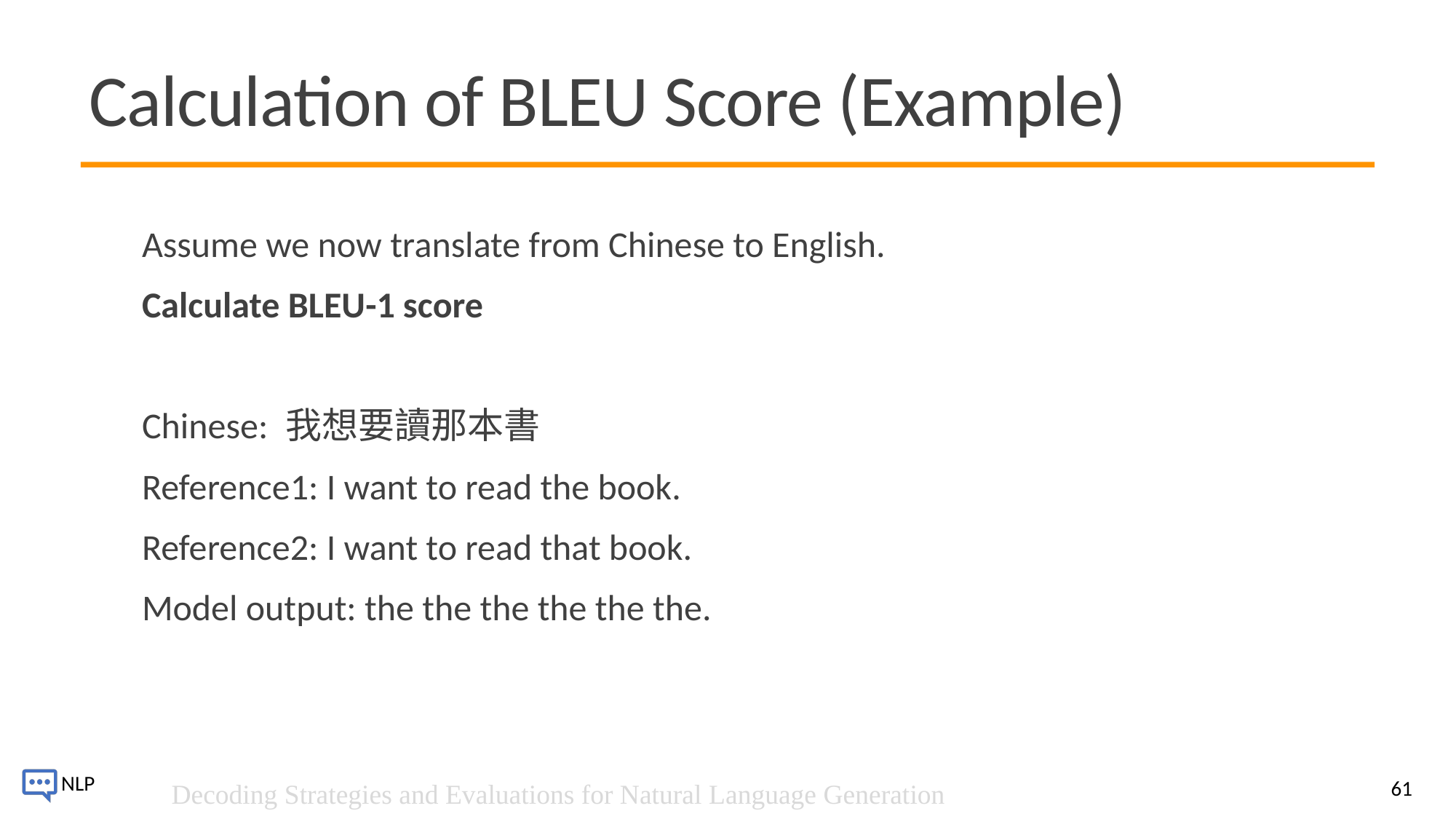

# Calculation of BLEU Score (Example)
Assume we now translate from Chinese to English.
Calculate BLEU-1 score

Chinese: 我想要讀那本書
Reference1: I want to read the book.
Reference2: I want to read that book.
Model output: the the the the the the.
61
Decoding Strategies and Evaluations for Natural Language Generation